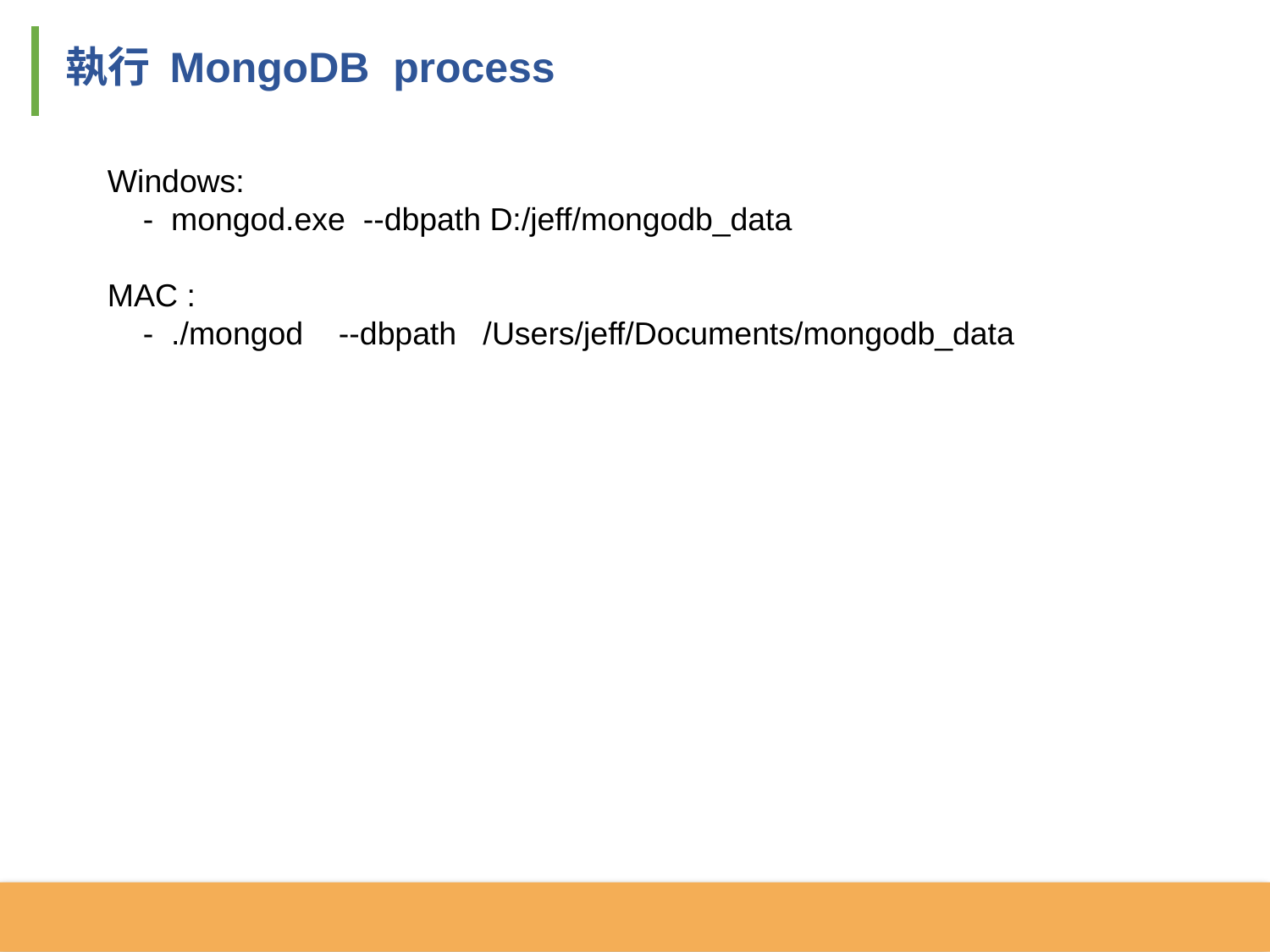

執行 MongoDB  process
Windows:
    -  mongod.exe  --dbpath D:/jeff/mongodb_data

MAC :
    -  ./mongod    --dbpath   /Users/jeff/Documents/mongodb_data